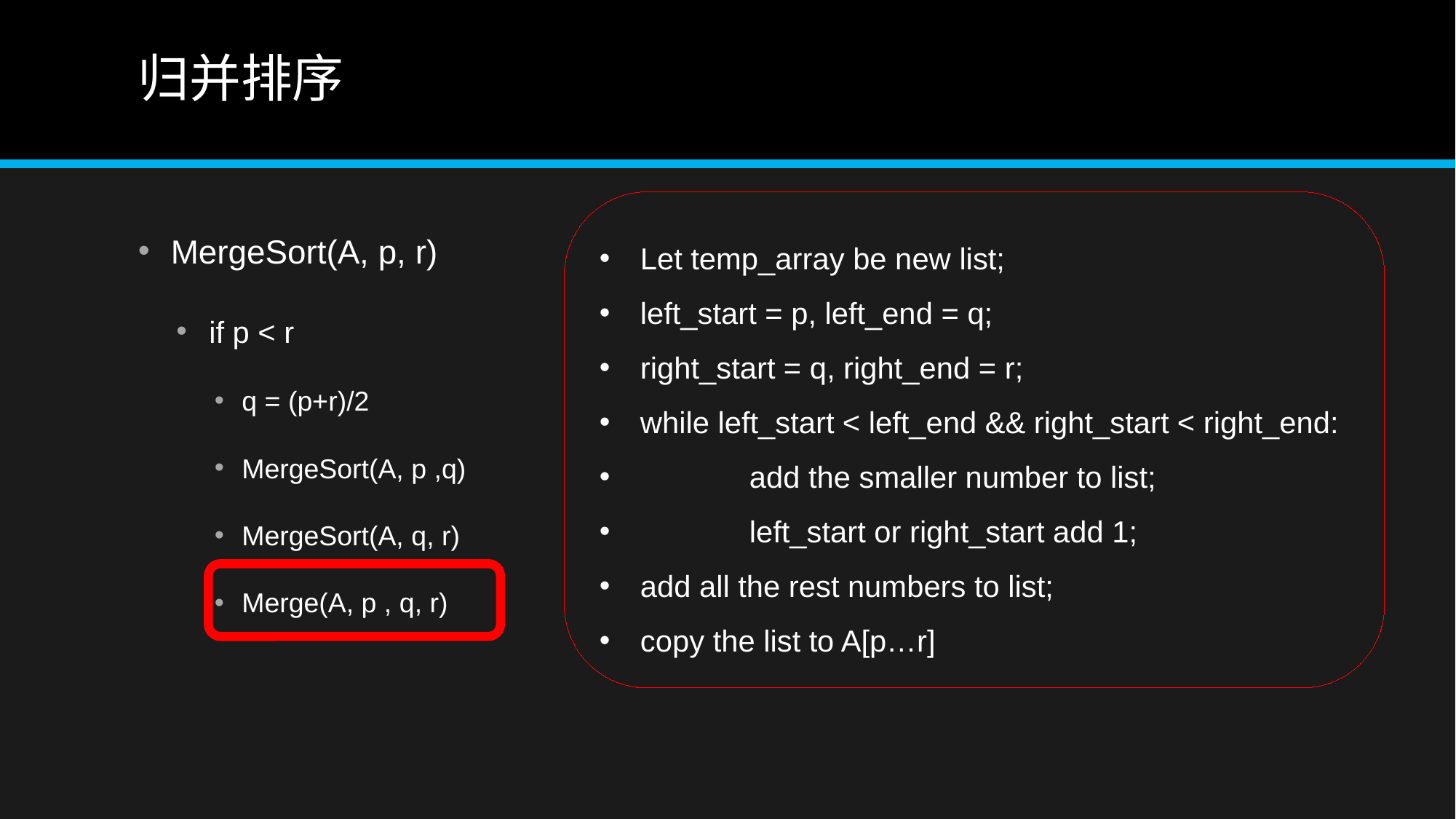

# 归并排序
Let temp_array be new list;
left_start = p, left_end = q;
right_start = q, right_end = r;
while left_start < left_end && right_start < right_end:
	add the smaller number to list;
	left_start or right_start add 1;
add all the rest numbers to list;
copy the list to A[p…r]
MergeSort(A, p, r)
if p < r
q = (p+r)/2
MergeSort(A, p ,q)
MergeSort(A, q, r)
Merge(A, p , q, r)